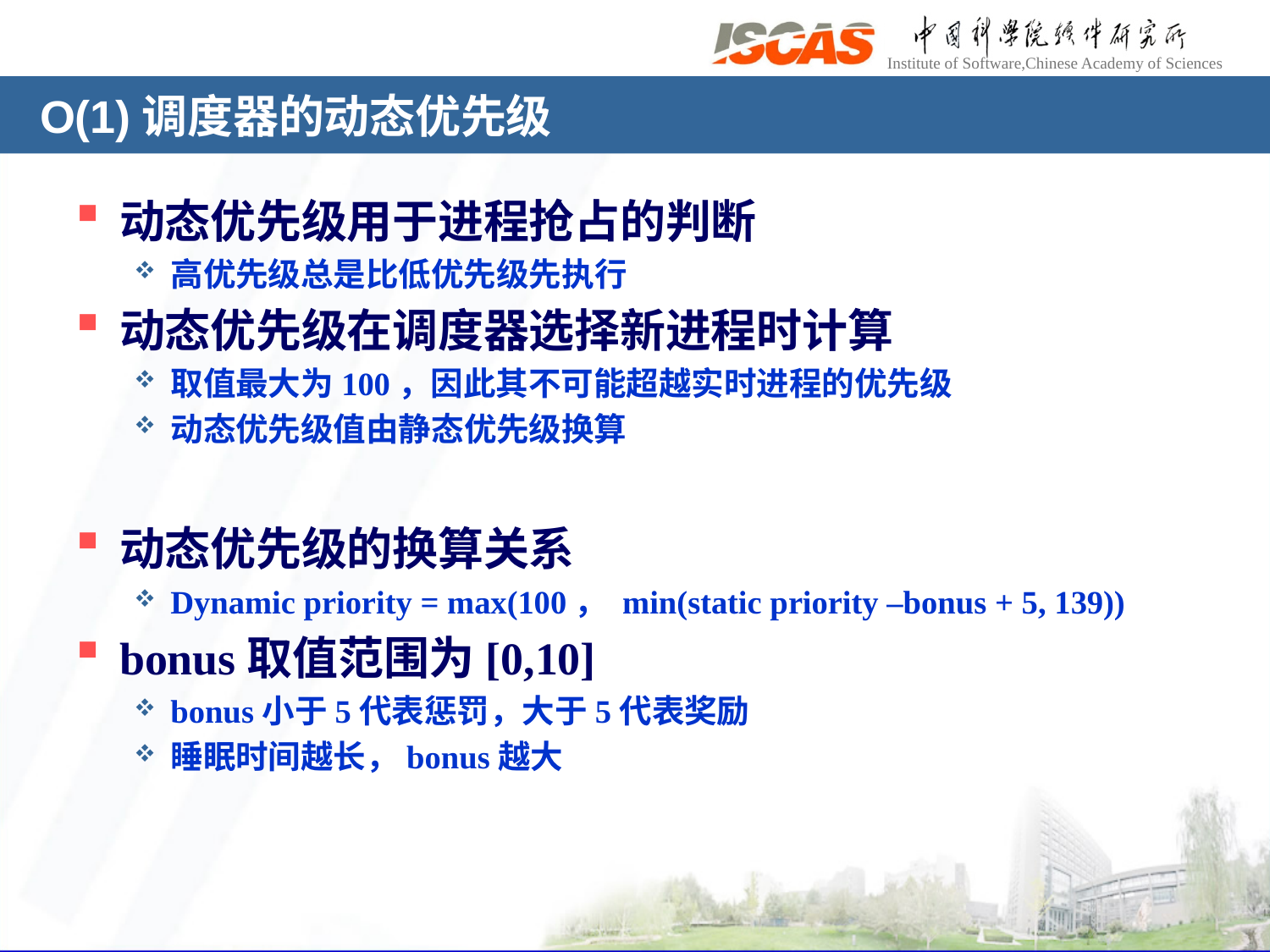

# O(1)调度器的动态优先级
动态优先级用于进程抢占的判断
高优先级总是比低优先级先执行
动态优先级在调度器选择新进程时计算
取值最大为100，因此其不可能超越实时进程的优先级
动态优先级值由静态优先级换算

动态优先级的换算关系
Dynamic priority = max(100， min(static priority –bonus + 5, 139))
bonus取值范围为[0,10]
bonus小于5代表惩罚，大于5代表奖励
睡眠时间越长，bonus越大